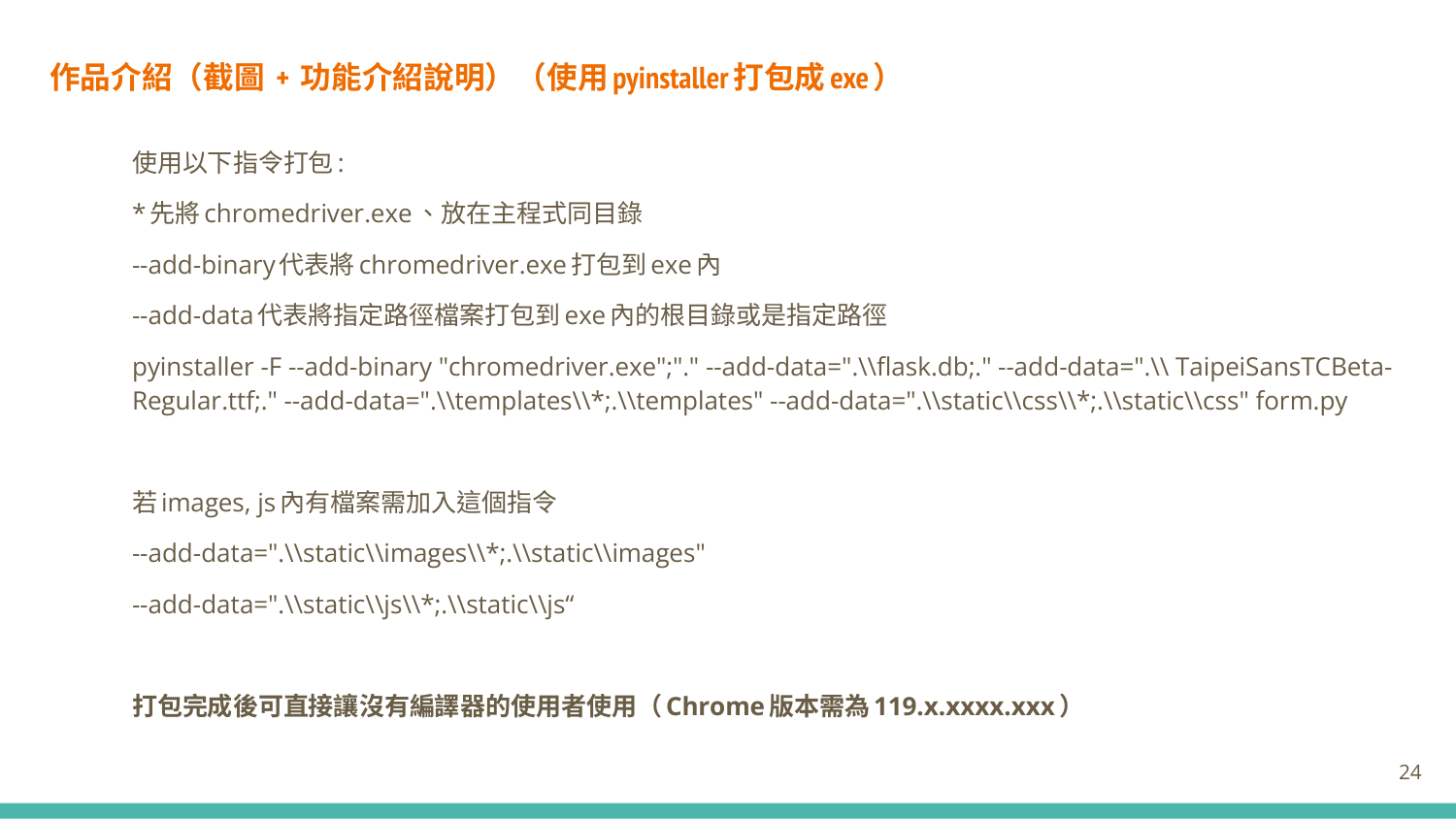

# 作品介紹（截圖 + 功能介紹說明）（使用pyinstaller打包成exe）
使用以下指令打包:
*先將chromedriver.exe、放在主程式同目錄
--add-binary代表將chromedriver.exe打包到exe內
--add-data代表將指定路徑檔案打包到exe內的根目錄或是指定路徑
pyinstaller -F --add-binary "chromedriver.exe";"." --add-data=".\\flask.db;." --add-data=".\\ TaipeiSansTCBeta-Regular.ttf;." --add-data=".\\templates\\*;.\\templates" --add-data=".\\static\\css\\*;.\\static\\css" form.py

若images, js內有檔案需加入這個指令
--add-data=".\\static\\images\\*;.\\static\\images"
--add-data=".\\static\\js\\*;.\\static\\js“

打包完成後可直接讓沒有編譯器的使用者使用（Chrome版本需為119.x.xxxx.xxx）
24